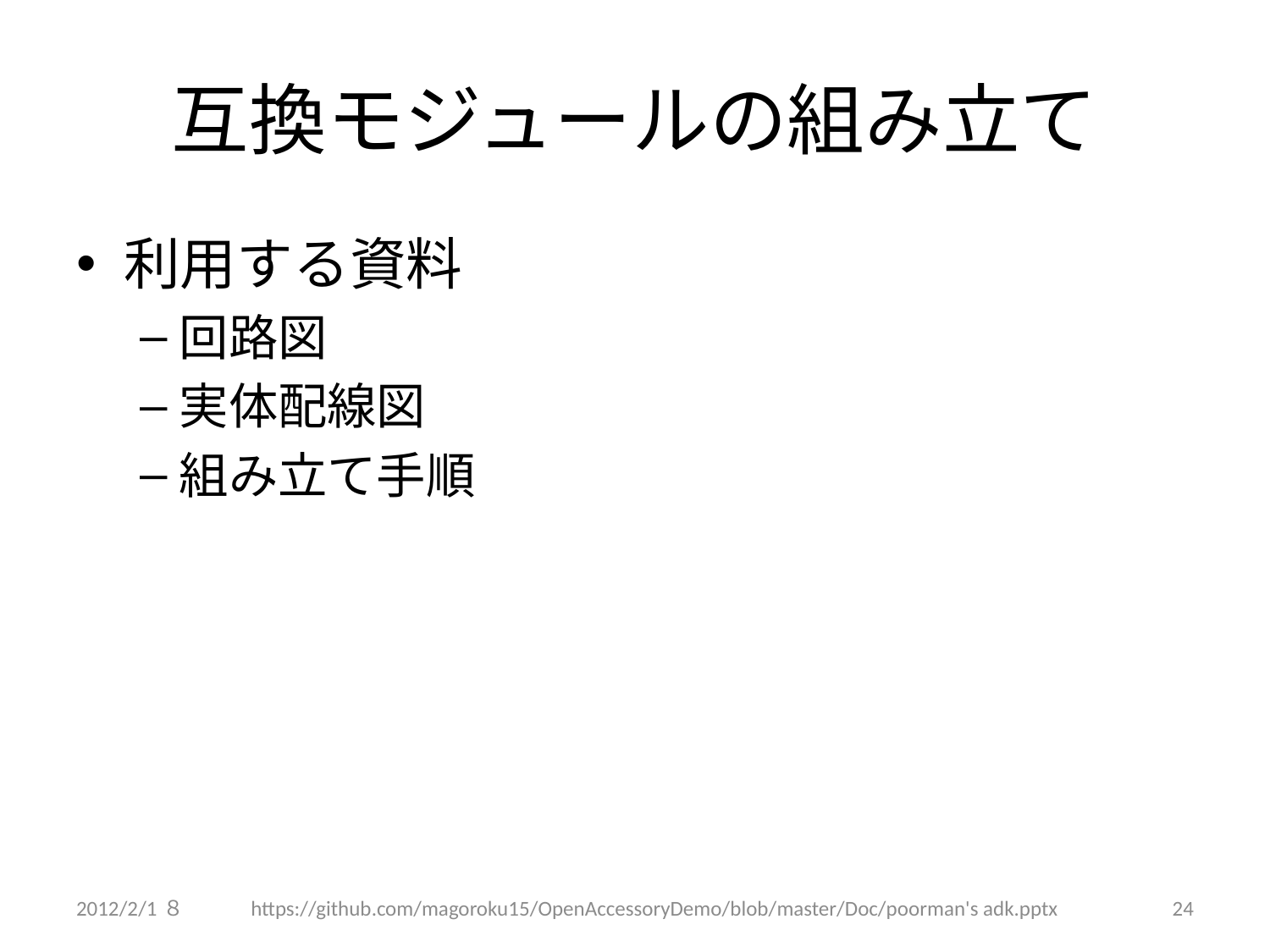

# 互換モジュールの組み立て
利用する資料
回路図
実体配線図
組み立て手順
2012/2/1８
https://github.com/magoroku15/OpenAccessoryDemo/blob/master/Doc/poorman's adk.pptx
24